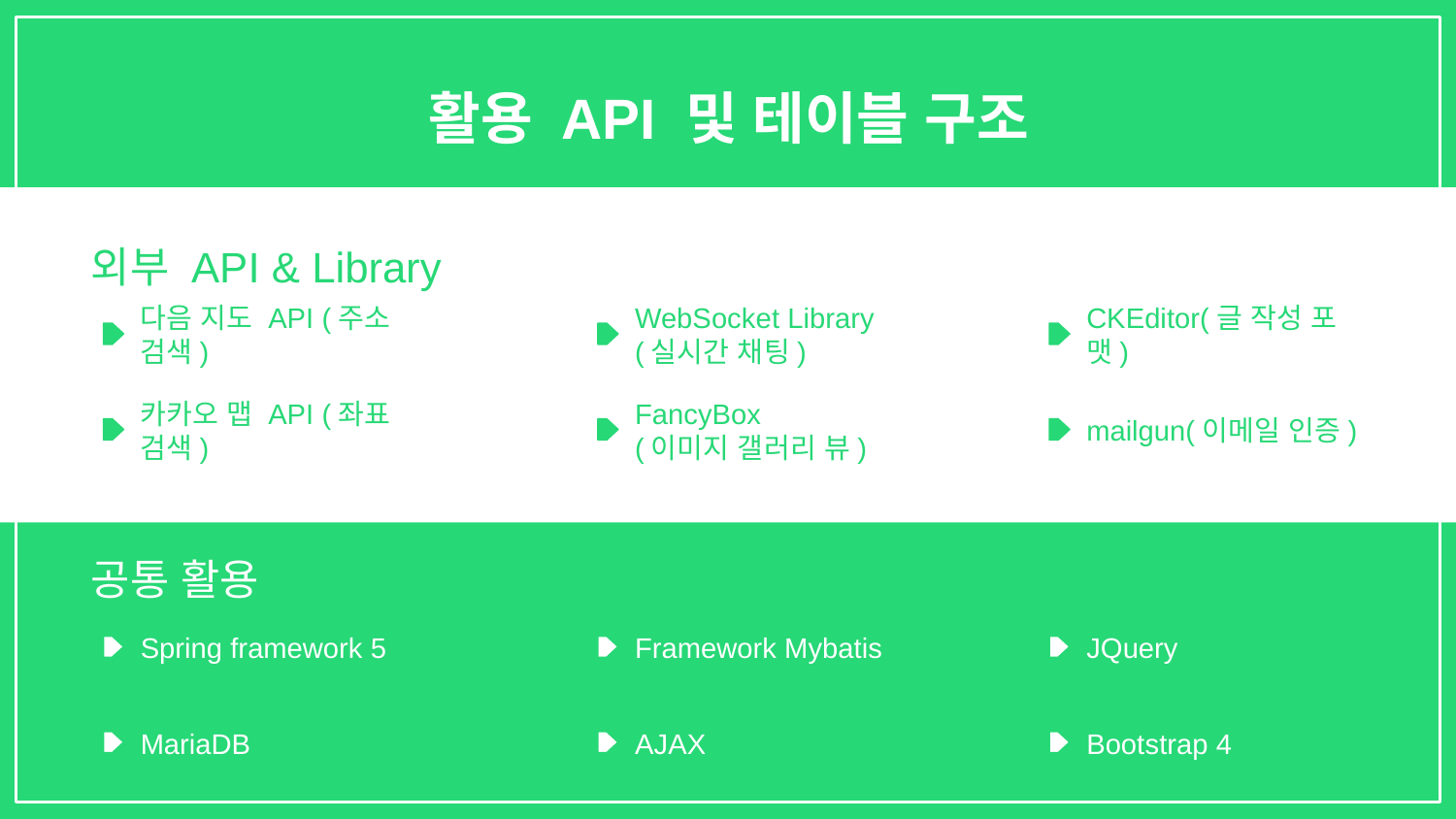

# 활용 API 및 테이블 구조

외부 API & Library
다음 지도 API (주소 검색)

WebSocket Library (실시간 채팅)

CKEditor(글 작성 포맷)

카카오 맵 API (좌표 검색)

FancyBox
(이미지 갤러리 뷰)

mailgun(이메일 인증)

공통 활용
Spring framework 5
Framework Mybatis
JQuery

MariaDB
AJAX
Bootstrap 4